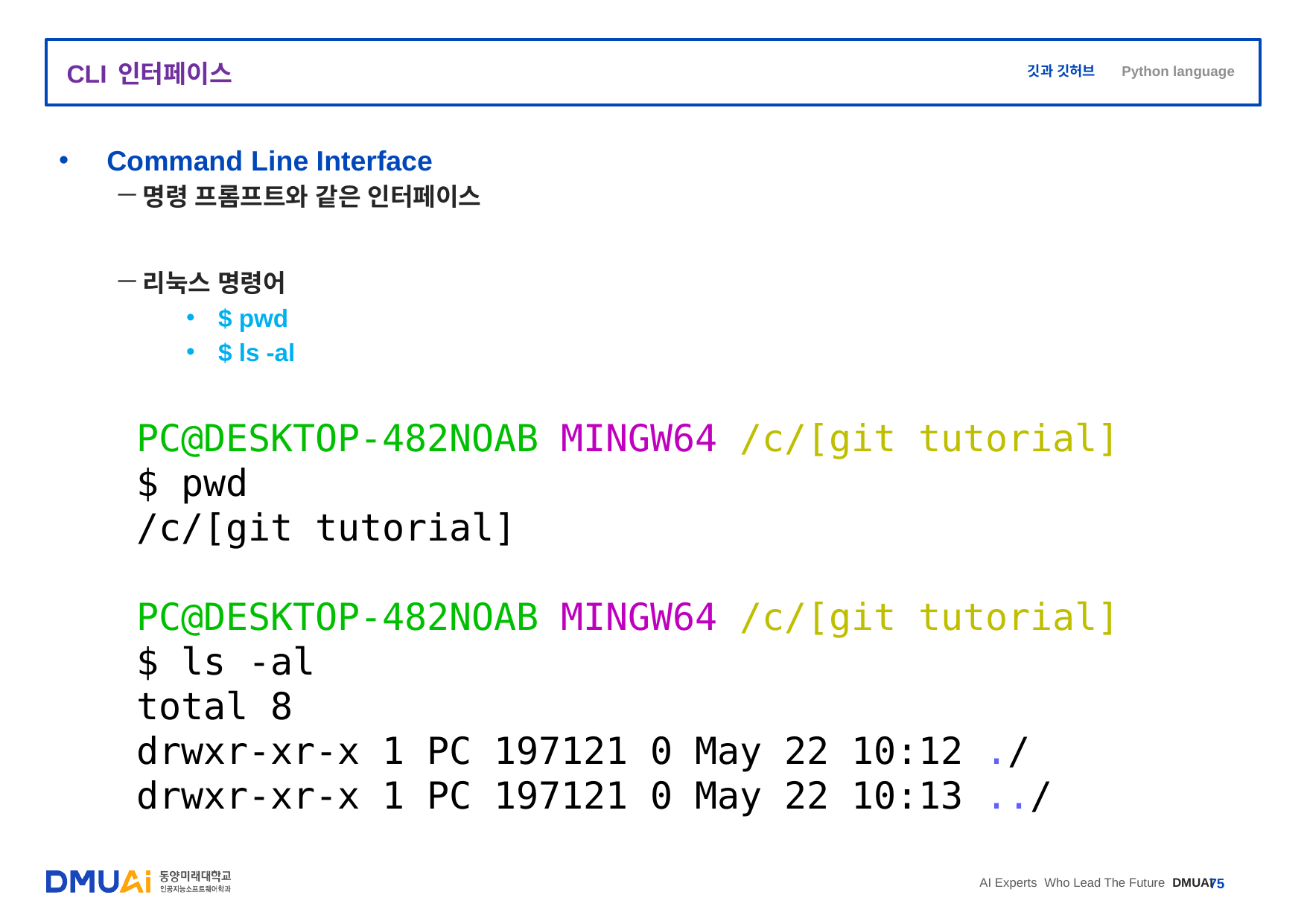

# CLI 인터페이스
Command Line Interface
명령 프롬프트와 같은 인터페이스

리눅스 명령어
$ pwd
$ ls -al

PC@DESKTOP-482NOAB MINGW64 /c/[git tutorial]
$ pwd
/c/[git tutorial]

PC@DESKTOP-482NOAB MINGW64 /c/[git tutorial]
$ ls -al
total 8
drwxr-xr-x 1 PC 197121 0 May 22 10:12 ./
drwxr-xr-x 1 PC 197121 0 May 22 10:13 ../